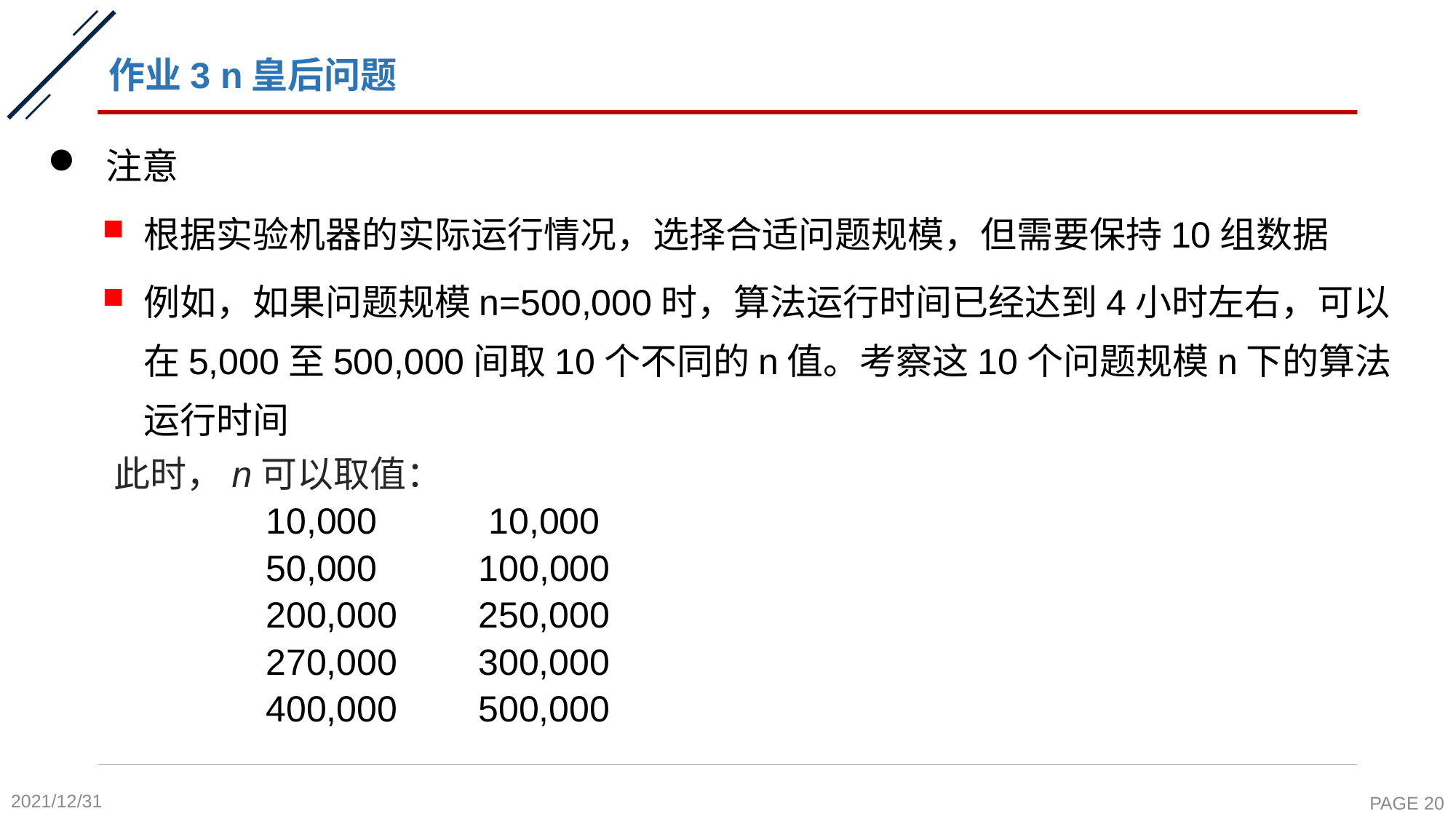

# 作业3 n皇后问题
 注意
根据实验机器的实际运行情况，选择合适问题规模，但需要保持10组数据
例如，如果问题规模n=500,000时，算法运行时间已经达到4小时左右，可以在5,000至500,000间取10个不同的n值。考察这10个问题规模n下的算法运行时间
       此时，n可以取值：
10,000           10,000
50,000          100,000
200,000        250,000
270,000        300,000
400,000        500,000
2021/12/31
PAGE 20